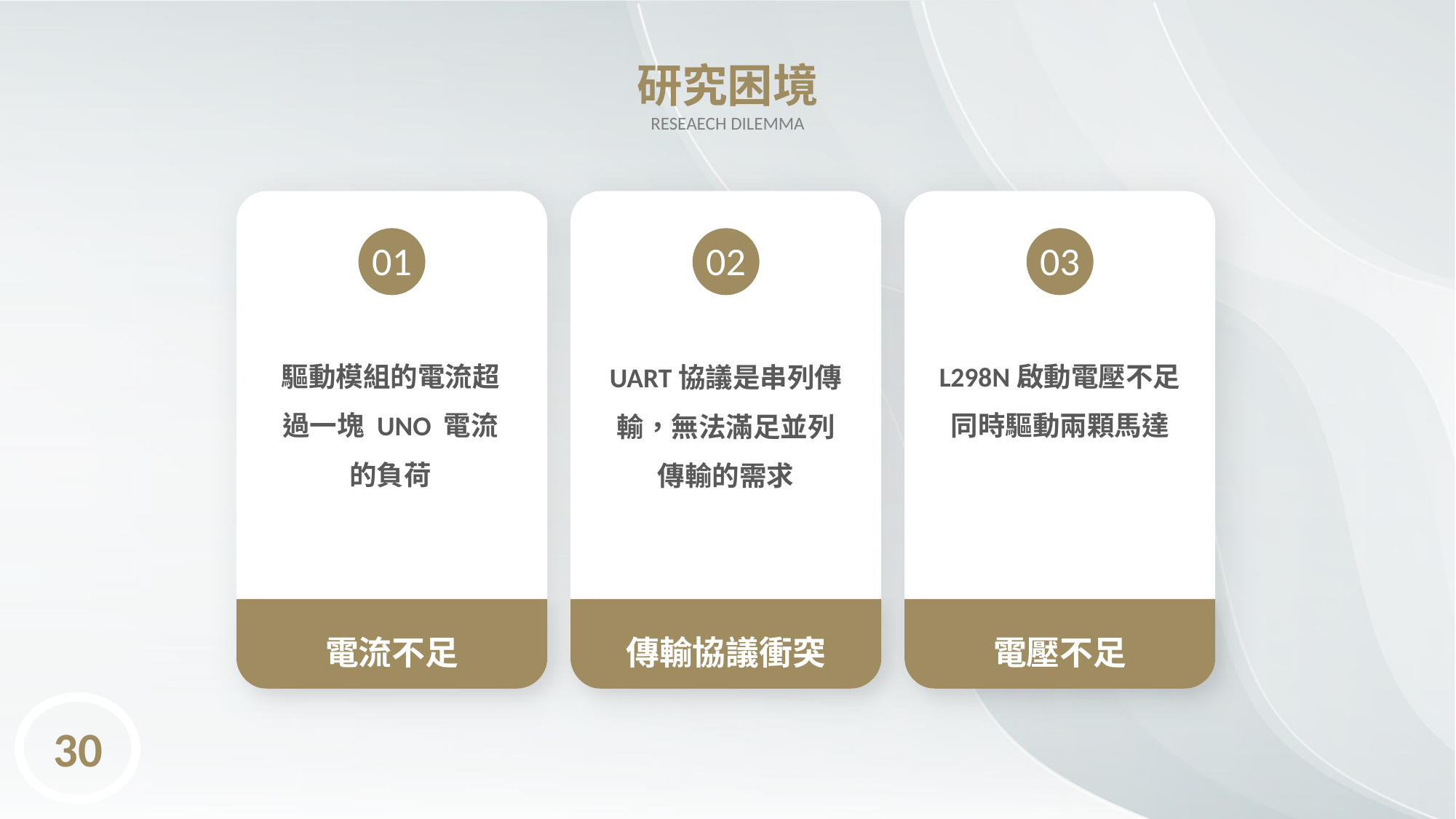

研究困境
RESEAECH DILEMMA

01
驅動模組的電流超過一塊 UNO 電流的負荷

電流不足

02
UART協議是串列傳輸，無法滿足並列傳輸的需求

傳輸協議衝突

03
L298N啟動電壓不足同時驅動兩顆馬達

電壓不足

30